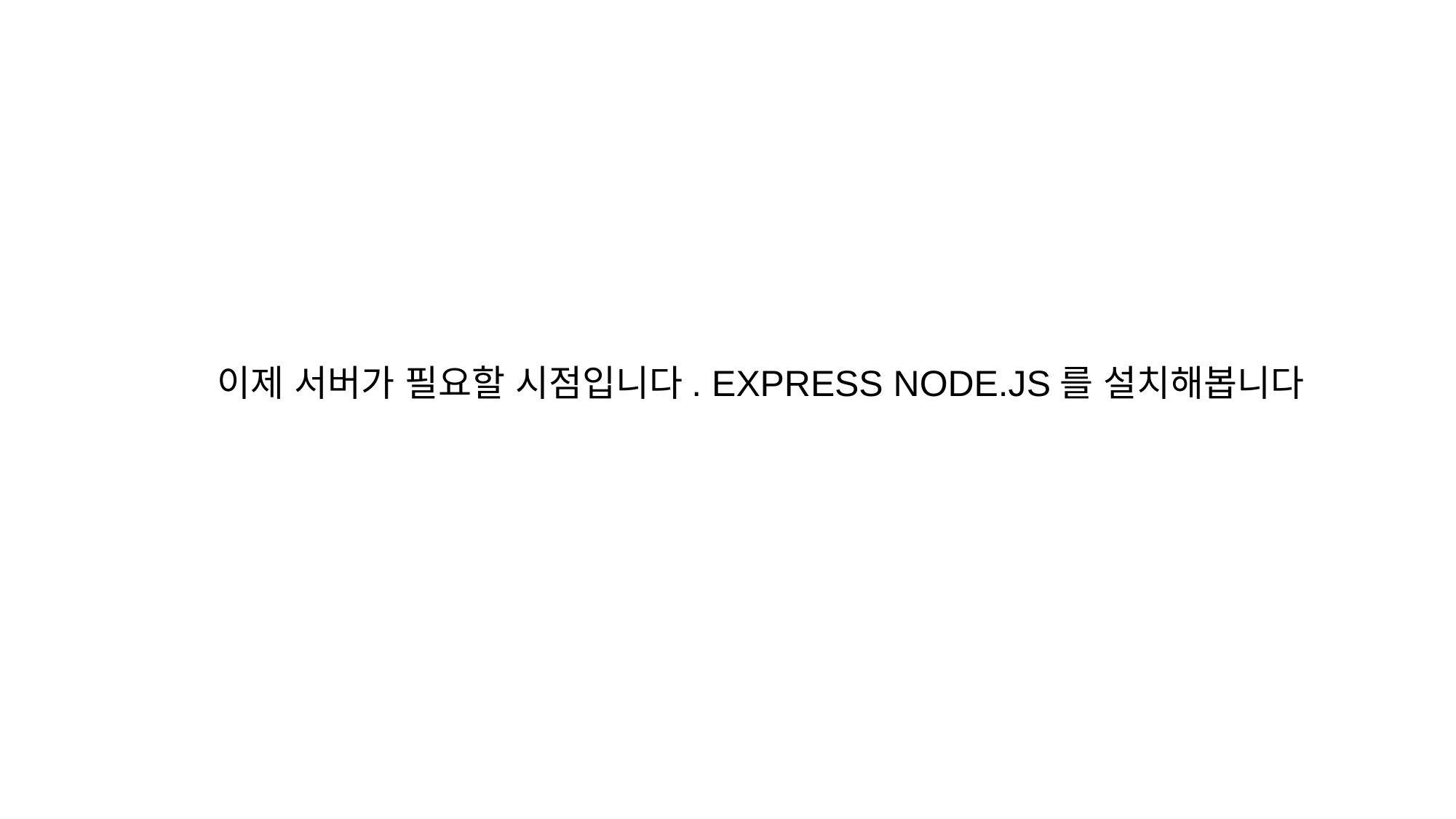

이제 서버가 필요할 시점입니다. EXPRESS NODE.JS를 설치해봅니다